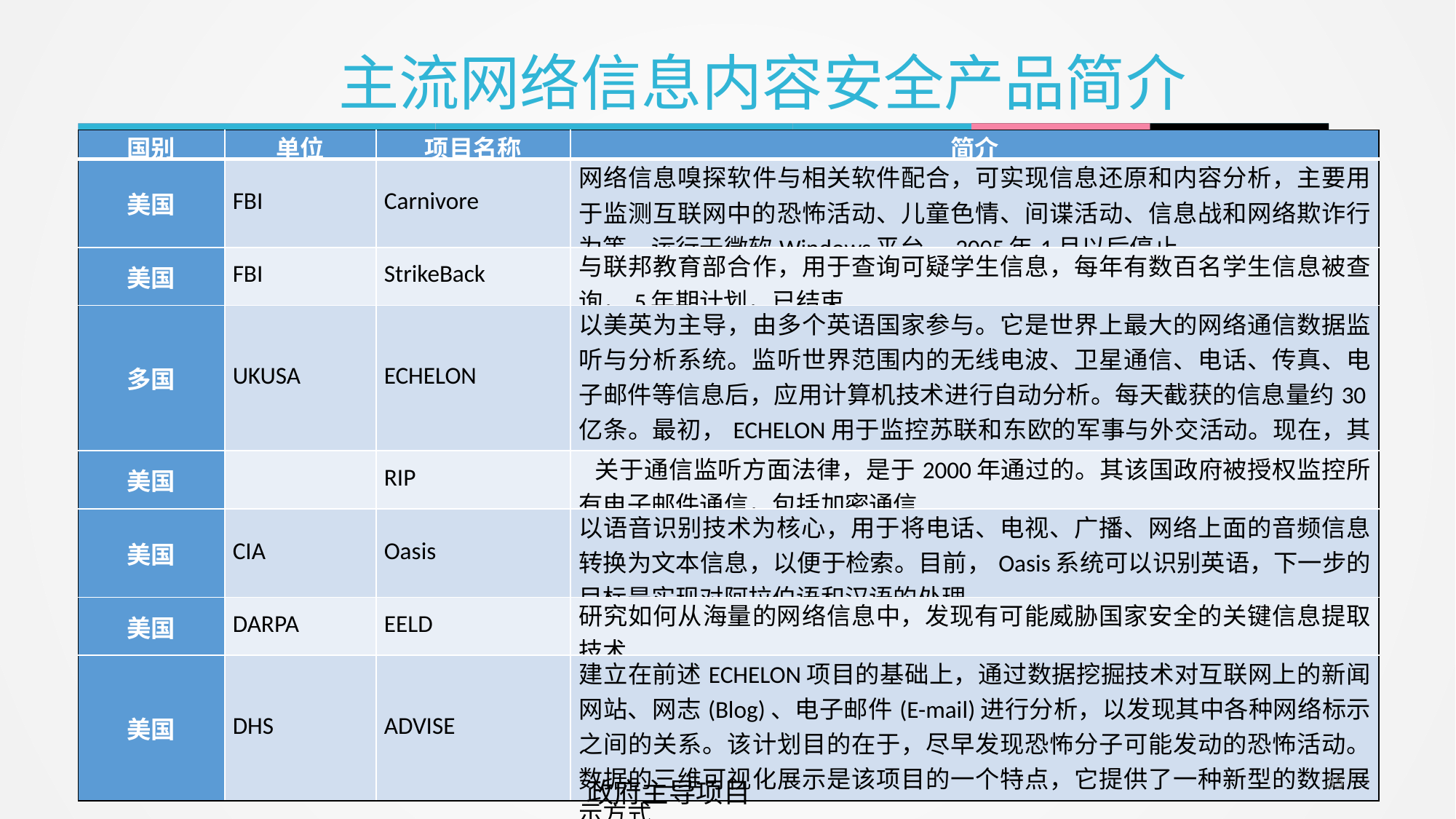

主流网络信息内容安全产品简介

| 国别 | 单位 | 项目名称 | 简介 |
| --- | --- | --- | --- |
| 美国 | FBI | Carnivore | 网络信息嗅探软件与相关软件配合，可实现信息还原和内容分析，主要用于监测互联网中的恐怖活动、儿童色情、间谍活动、信息战和网络欺诈行为等。运行于微软Windows平台，2005年1月以后停止 |
| 美国 | FBI | StrikeBack | 与联邦教育部合作，用于查询可疑学生信息，每年有数百名学生信息被查询，5年期计划，已结束 |
| 多国 | UKUSA | ECHELON | 以美英为主导，由多个英语国家参与。它是世界上最大的网络通信数据监听与分析系统。监听世界范围内的无线电波、卫星通信、电话、传真、电子邮件等信息后，应用计算机技术进行自动分析。每天截获的信息量约30亿条。最初，ECHELON用于监控苏联和东欧的军事与外交活动。现在，其重点监听恐怖活动和毒品交易的相关信息 |
| 美国 |  | RIP | 关于通信监听方面法律，是于2000年通过的。其该国政府被授权监控所有电子邮件通信，包括加密通信 |
| 美国 | CIA | Oasis | 以语音识别技术为核心，用于将电话、电视、广播、网络上面的音频信息转换为文本信息，以便于检索。目前，Oasis系统可以识别英语，下一步的目标是实现对阿拉伯语和汉语的处理 |
| 美国 | DARPA | EELD | 研究如何从海量的网络信息中，发现有可能威胁国家安全的关键信息提取技术 |
| 美国 | DHS | ADVISE | 建立在前述ECHELON项目的基础上，通过数据挖掘技术对互联网上的新闻网站、网志(Blog)、电子邮件(E-mail)进行分析，以发现其中各种网络标示之间的关系。该计划目的在于，尽早发现恐怖分子可能发动的恐怖活动。数据的三维可视化展示是该项目的一个特点，它提供了一种新型的数据展示方式 |
35
政府主导项目